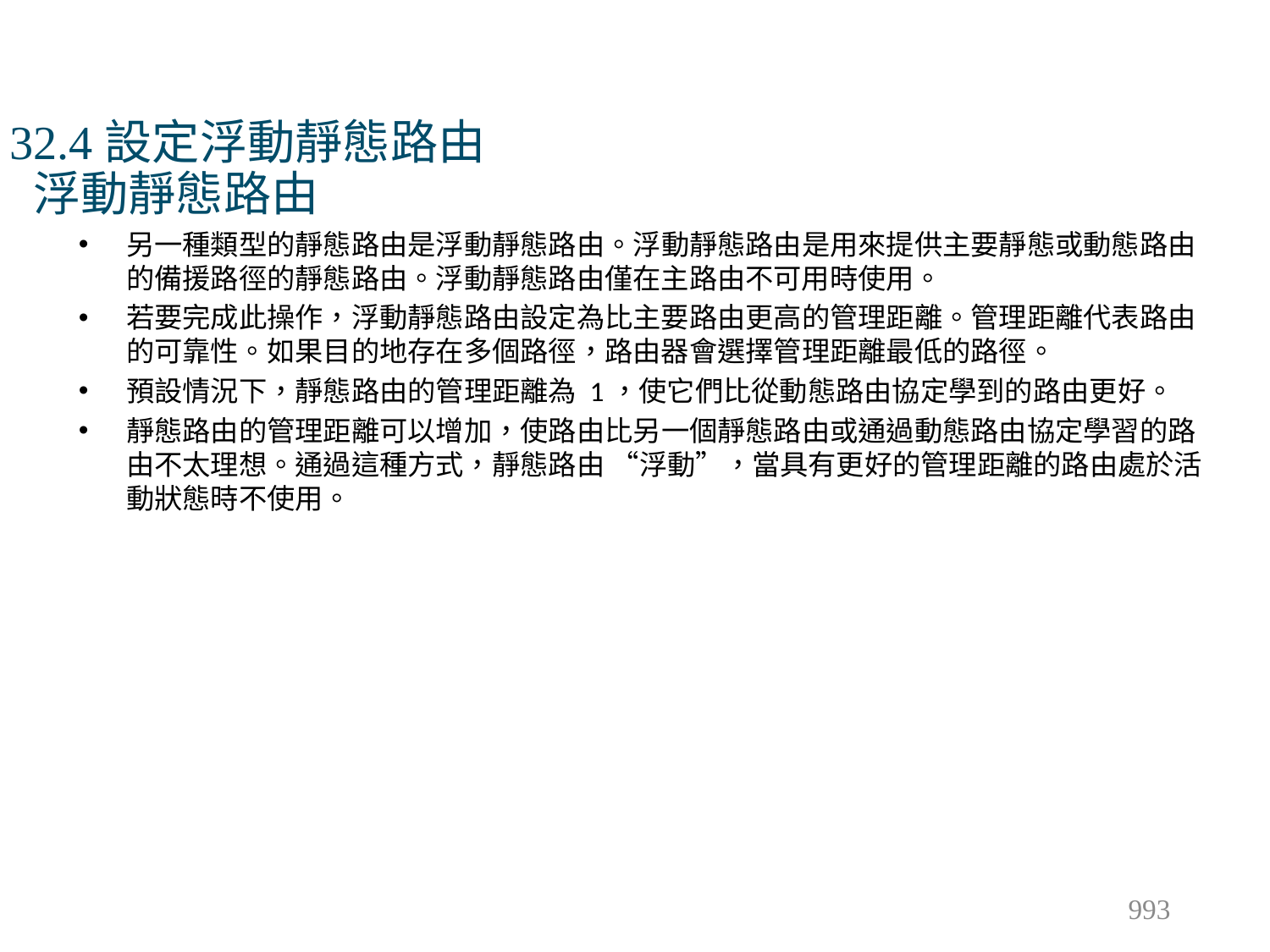

# 32.4設定浮動靜態路由 浮動靜態路由
另一種類型的靜態路由是浮動靜態路由。浮動靜態路由是用來提供主要靜態或動態路由的備援路徑的靜態路由。浮動靜態路由僅在主路由不可用時使用。
若要完成此操作，浮動靜態路由設定為比主要路由更高的管理距離。管理距離代表路由的可靠性。如果目的地存在多個路徑，路由器會選擇管理距離最低的路徑。
預設情況下，靜態路由的管理距離為 1，使它們比從動態路由協定學到的路由更好。
靜態路由的管理距離可以增加，使路由比另一個靜態路由或通過動態路由協定學習的路由不太理想。通過這種方式，靜態路由 “浮動”，當具有更好的管理距離的路由處於活動狀態時不使用。
993